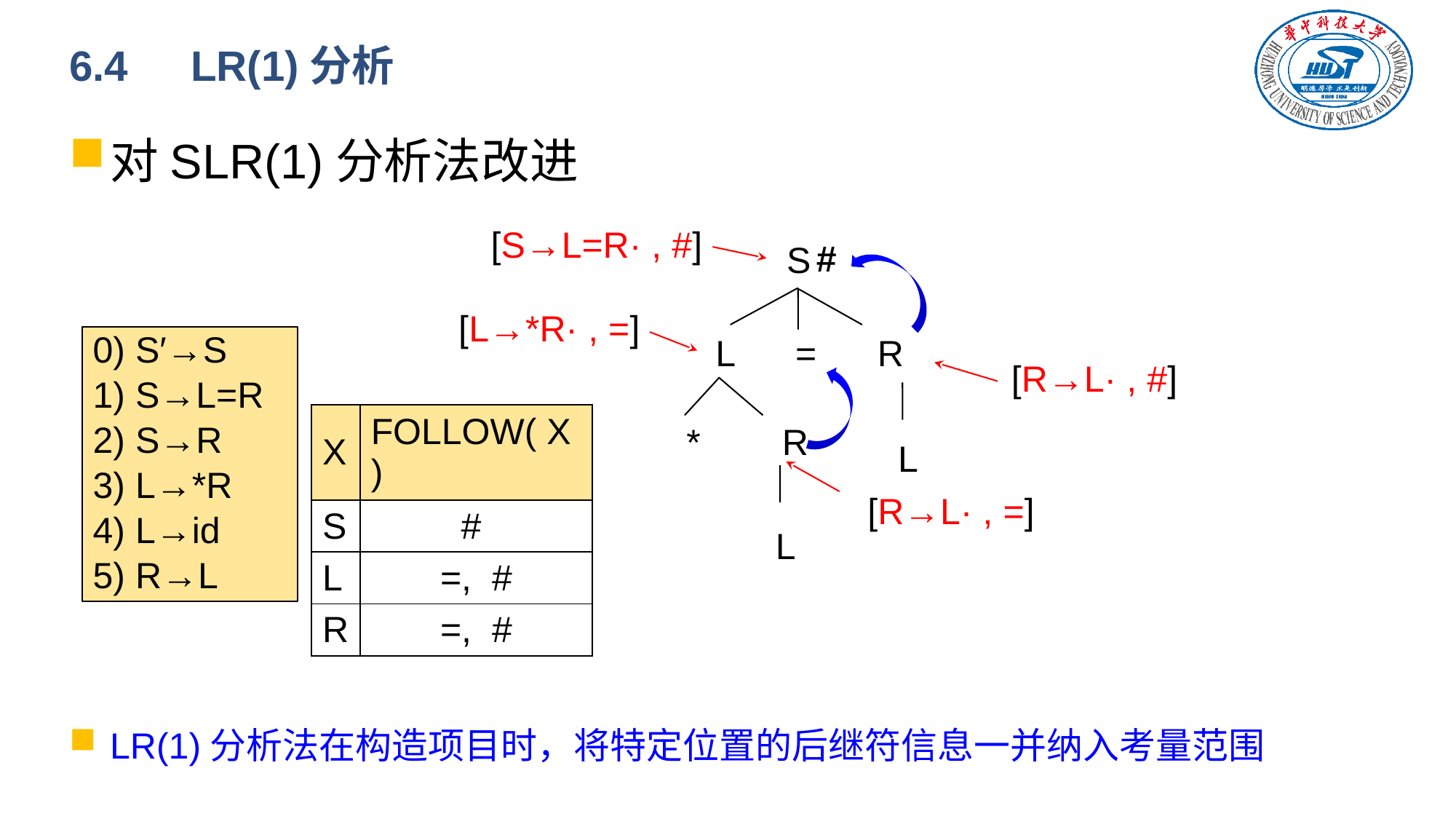

# 6.4　LR(1)分析
对SLR(1)分析法改进

LR(1)分析法在构造项目时，将特定位置的后继符信息一并纳入考量范围

[S→L=R· , #]
#
S

L      =      R

*        R
  L

  L

[L→*R· , =]
0) S′→S
1) S→L=R
2) S→R
3) L→*R
4) L→id
5) R→L
[R→L· , #]

| X | FOLLOW( X ) |
| --- | --- |
| S | # |
| L | =, # |
| R | =, # |
[R→L· , =]
66